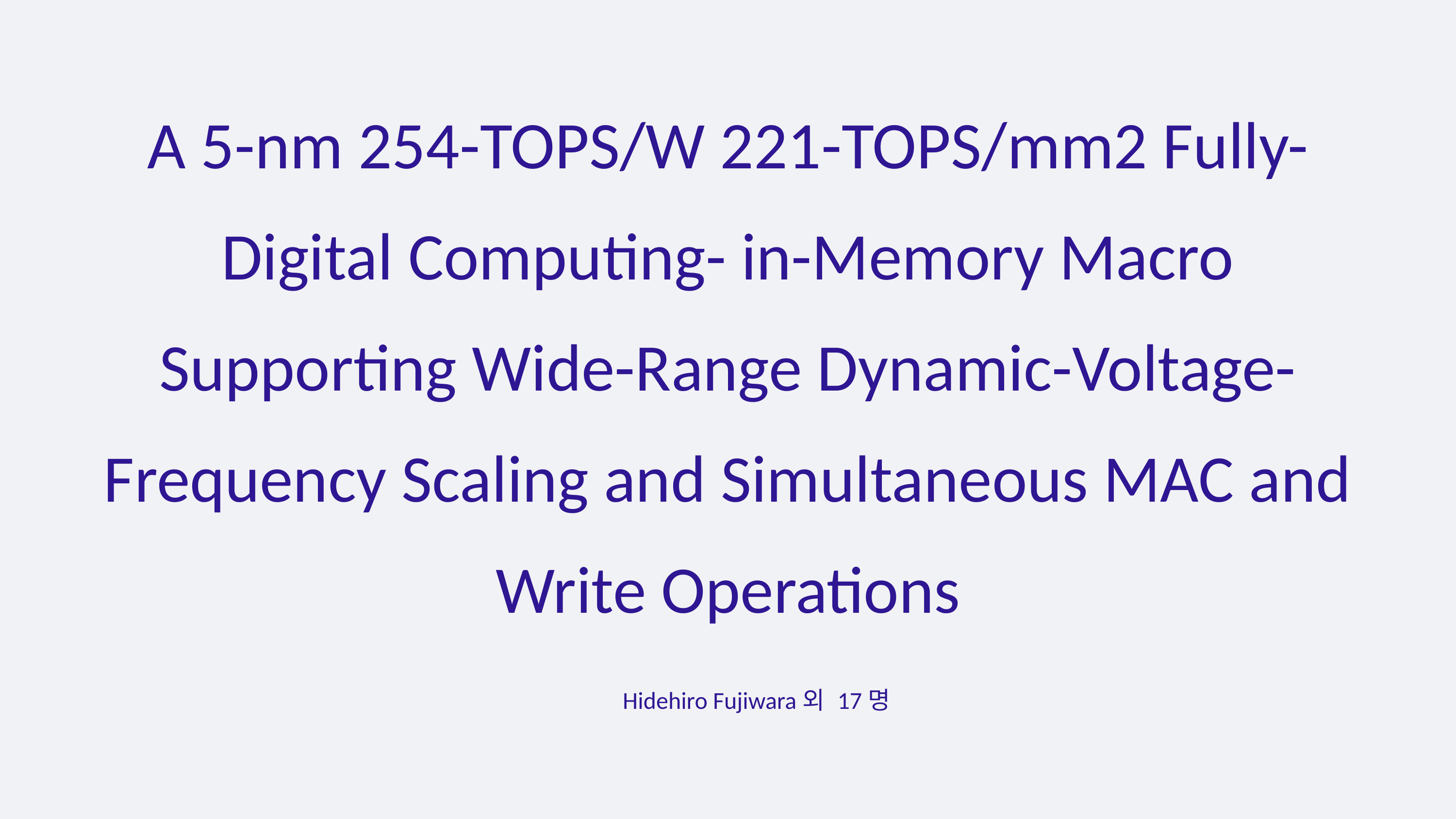

A 5-nm 254-TOPS/W 221-TOPS/mm2 Fully-Digital Computing- in-Memory Macro Supporting Wide-Range Dynamic-Voltage- Frequency Scaling and Simultaneous MAC and Write Operations
Hidehiro Fujiwara외 17명